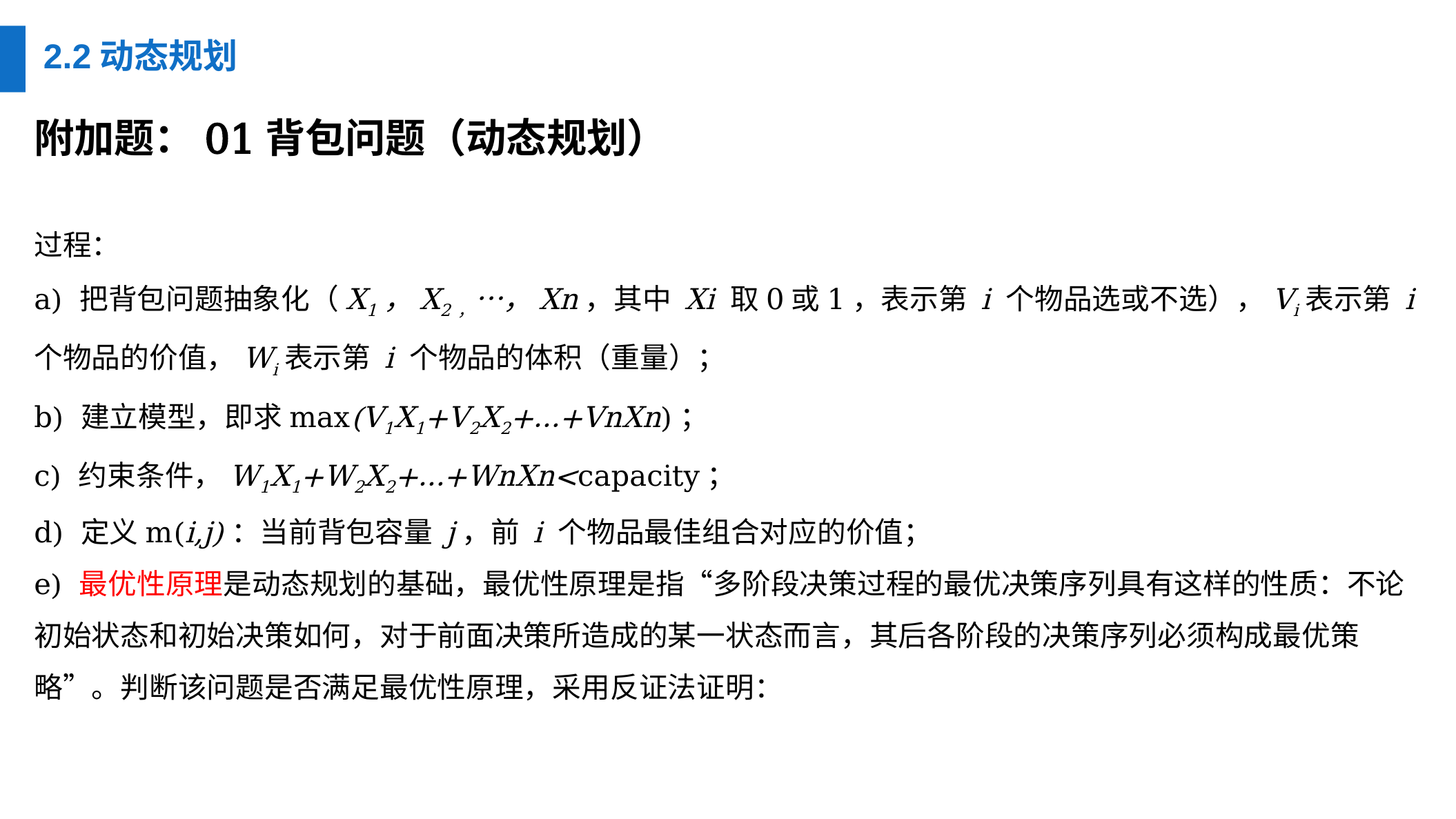

2.2动态规划
附加题：01背包问题（动态规划）

过程：
a) 把背包问题抽象化（X1，X2，…，Xn，其中 Xi 取0或1，表示第 i 个物品选或不选），Vi表示第 i 个物品的价值，Wi表示第 i 个物品的体积（重量）；
b) 建立模型，即求max(V1X1+V2X2+…+VnXn)；
c) 约束条件，W1X1+W2X2+…+WnXn<capacity；
d) 定义m(i,j)：当前背包容量 j，前 i 个物品最佳组合对应的价值；
e) 最优性原理是动态规划的基础，最优性原理是指“多阶段决策过程的最优决策序列具有这样的性质：不论初始状态和初始决策如何，对于前面决策所造成的某一状态而言，其后各阶段的决策序列必须构成最优策略”。判断该问题是否满足最优性原理，采用反证法证明：